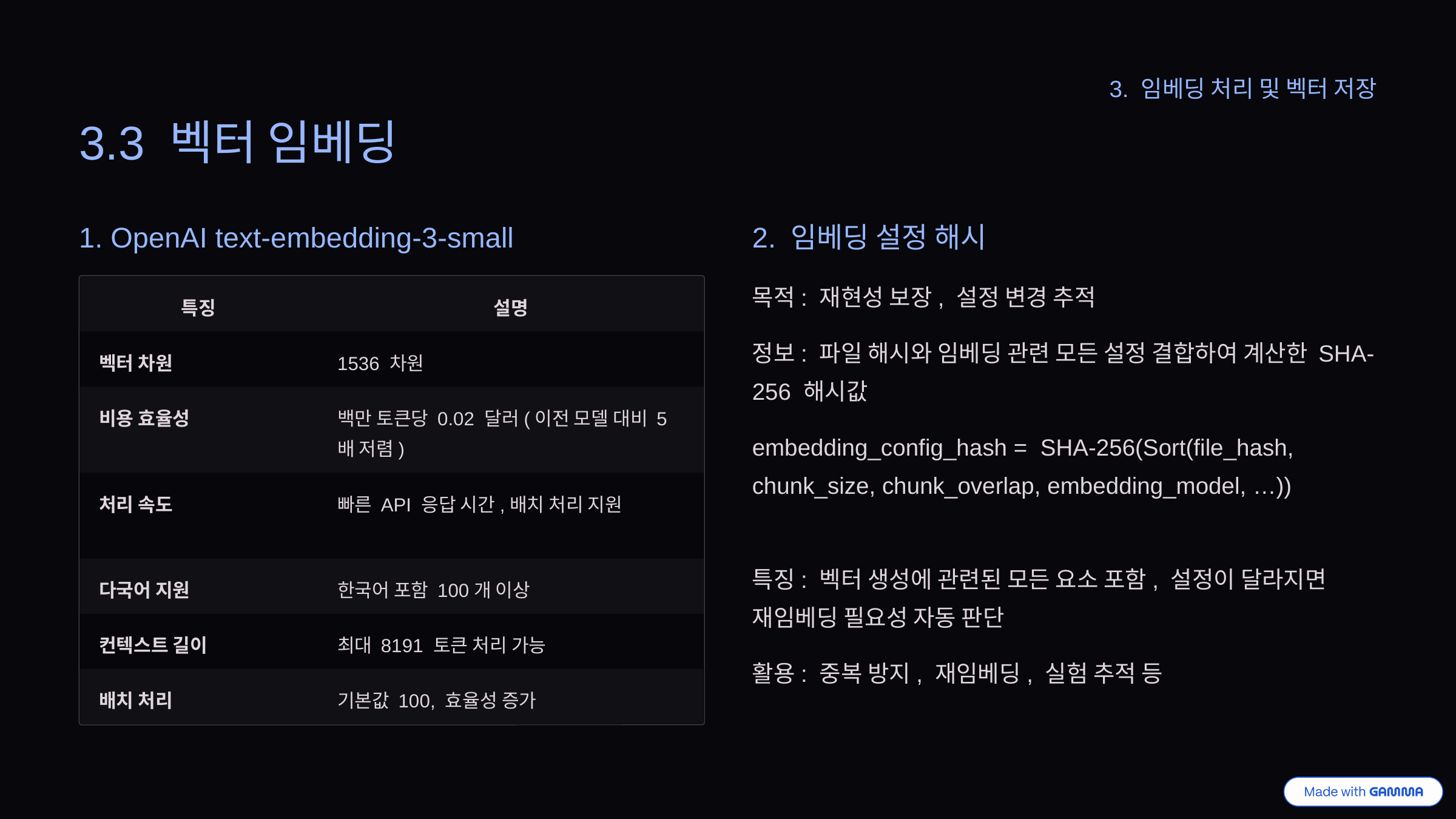

3. 임베딩 처리 및 벡터 저장
3.3 벡터 임베딩
1. OpenAI text-embedding-3-small
2. 임베딩 설정 해시
목적: 재현성 보장, 설정 변경 추적

특징
설명
정보: 파일 해시와 임베딩 관련 모든 설정 결합하여 계산한 SHA-256 해시값

벡터 차원
1536 차원

비용 효율성
백만 토큰당 0.02 달러(이전 모델 대비 5배 저렴)
embedding_config_hash =  SHA-256(Sort(file_hash, chunk_size, chunk_overlap, embedding_model, …))

처리 속도
빠른 API 응답 시간,배치 처리 지원
특징: 벡터 생성에 관련된 모든 요소 포함, 설정이 달라지면 재임베딩 필요성 자동 판단

다국어 지원
한국어 포함 100개 이상

컨텍스트 길이
최대 8191 토큰 처리 가능
활용: 중복 방지, 재임베딩, 실험 추적 등

배치 처리
기본값 100, 효율성 증가